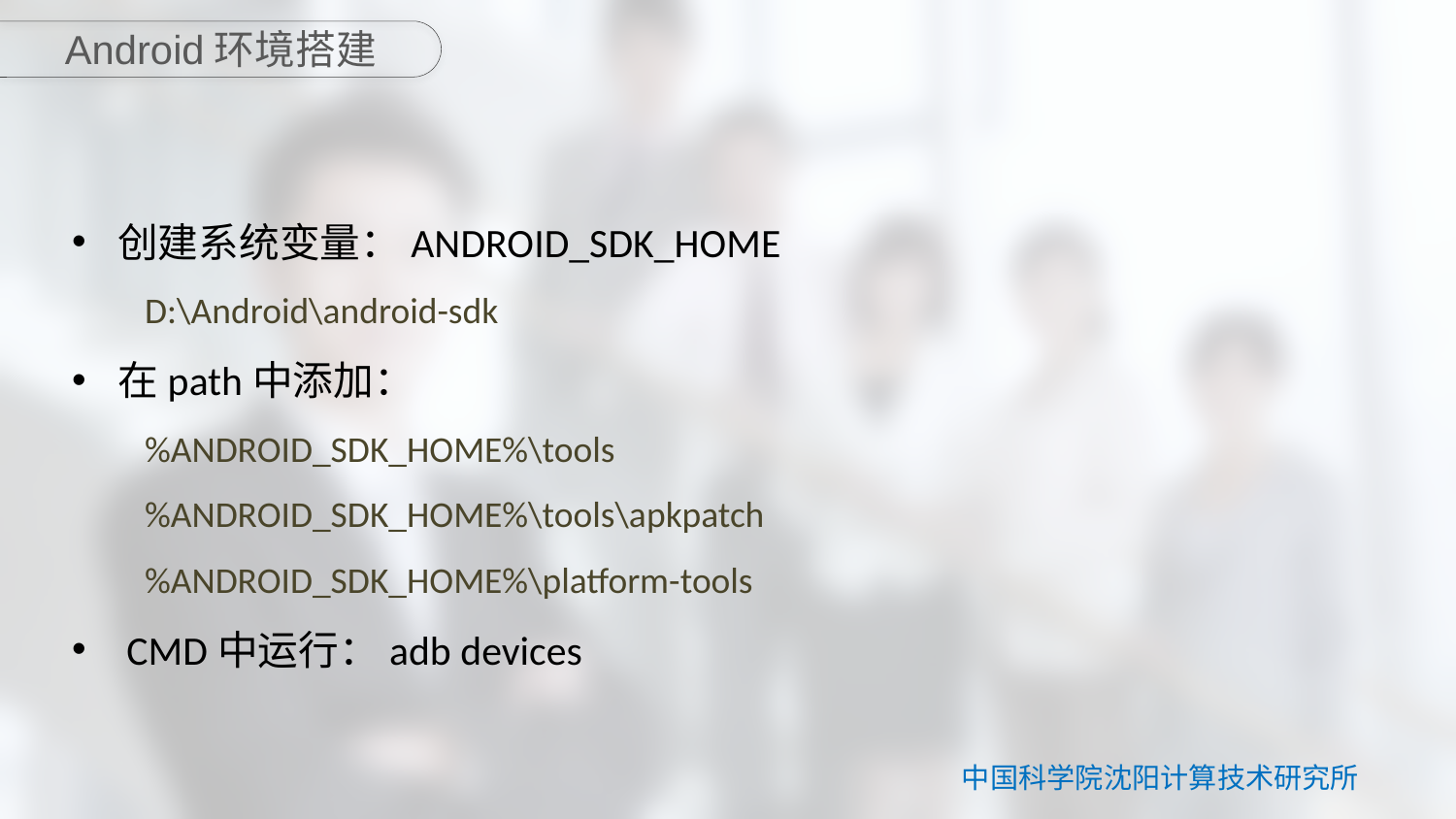

Android环境搭建

创建系统变量：ANDROID_SDK_HOME
D:\Android\android-sdk
在path中添加：
%ANDROID_SDK_HOME%\tools
%ANDROID_SDK_HOME%\tools\apkpatch
%ANDROID_SDK_HOME%\platform-tools
CMD中运行：adb devices
中国科学院沈阳计算技术研究所